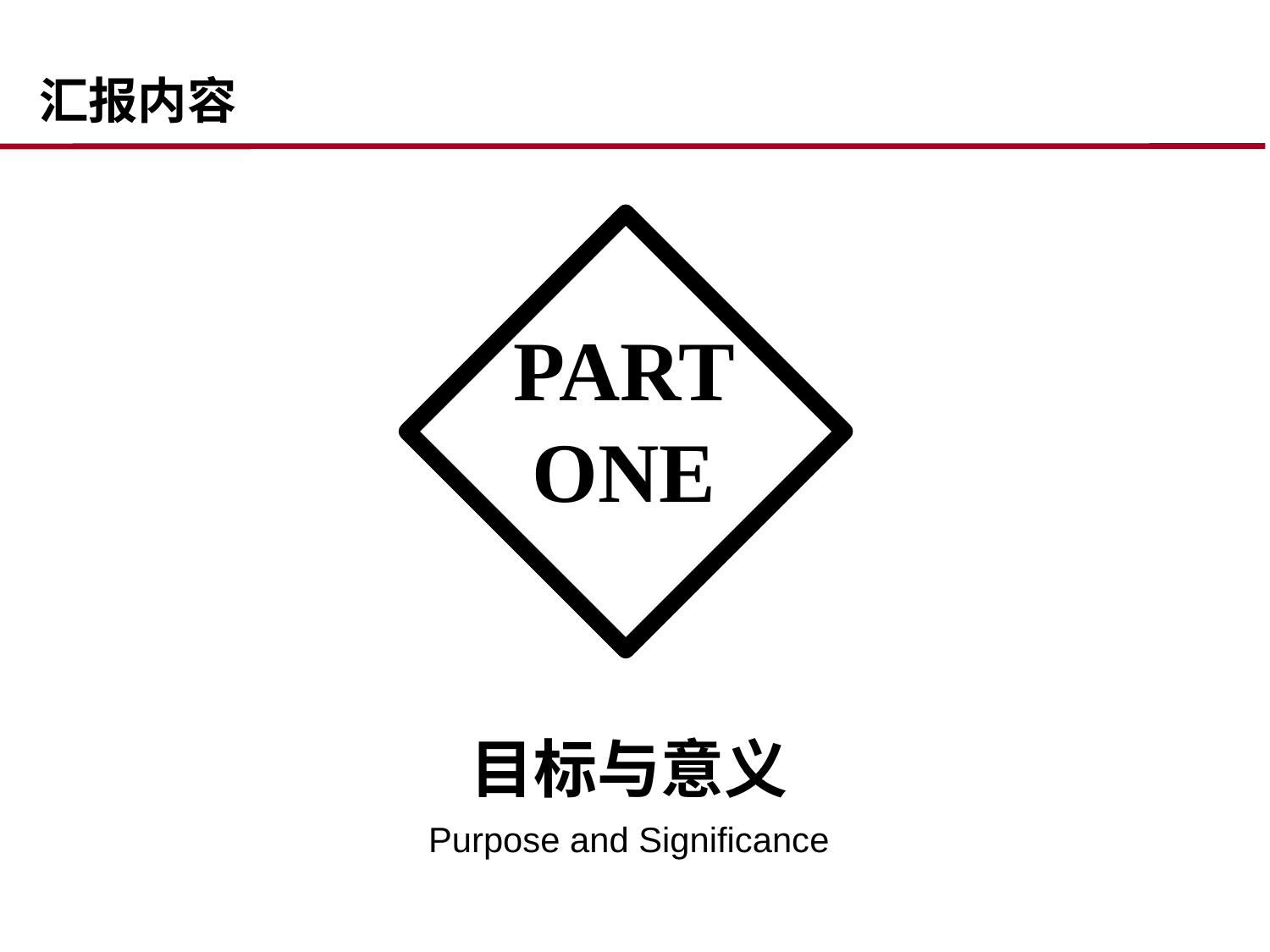

汇报内容

PART
ONE
目标与意义

Purpose and Significance